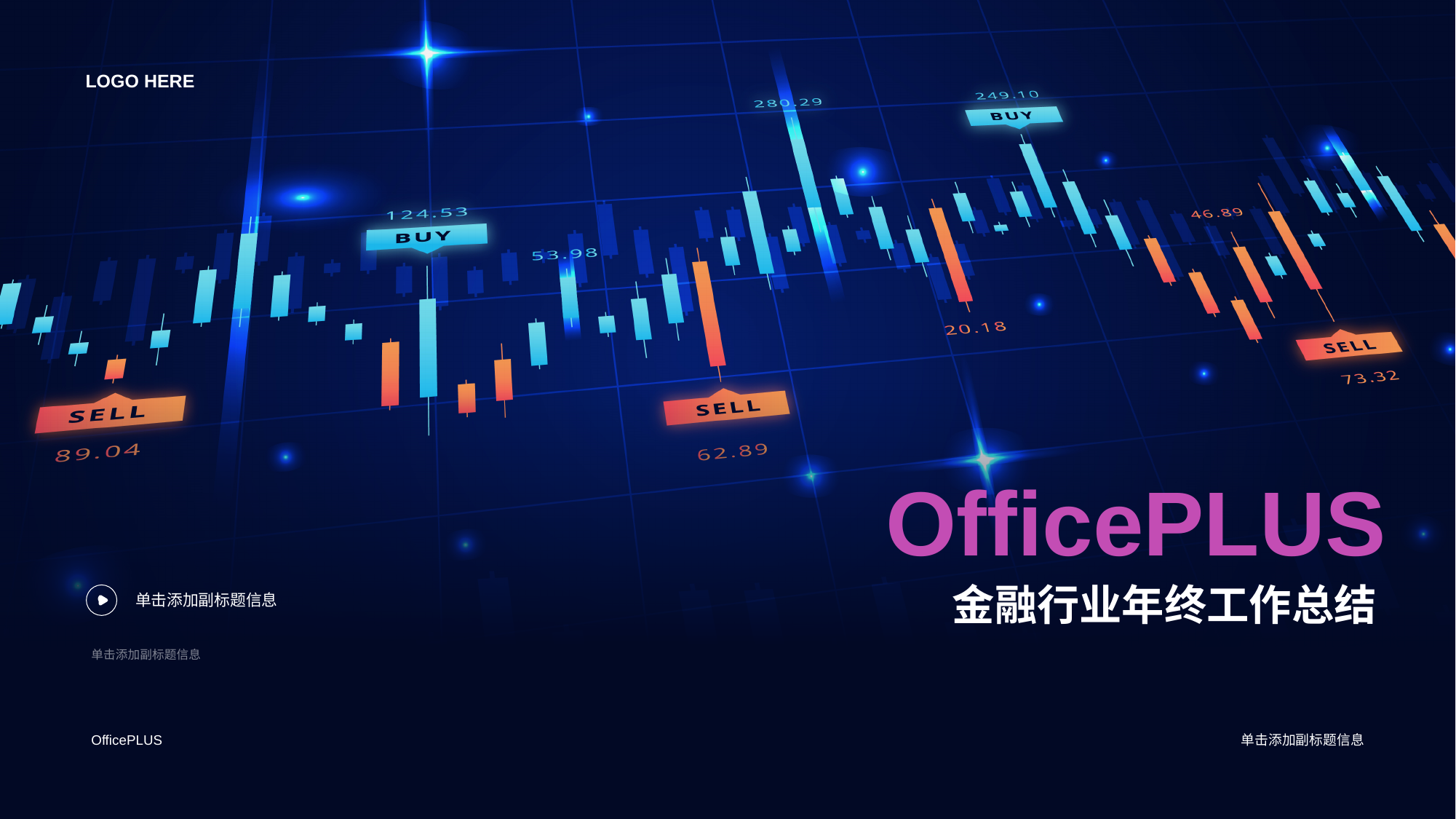

LOGO HERE
# 金融行业年终工作总结
OfficePLUS
0
单击添加副标题信息

单击添加副标题信息
OfficePLUS
单击添加副标题信息